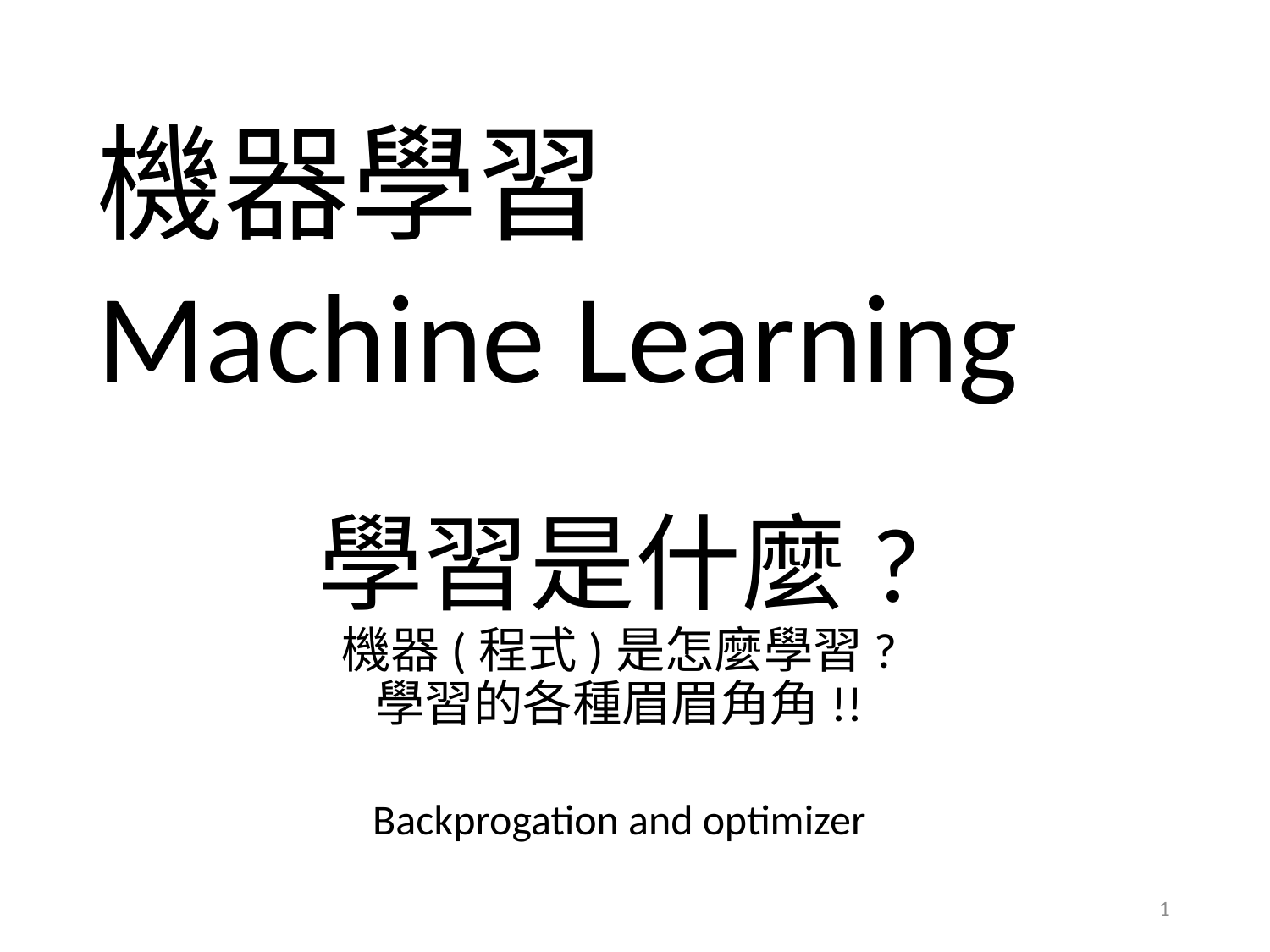

機器學習
Machine Learning
# 學習是什麼? 機器(程式)是怎麼學習? 學習的各種眉眉角角!!
Backprogation and optimizer

1